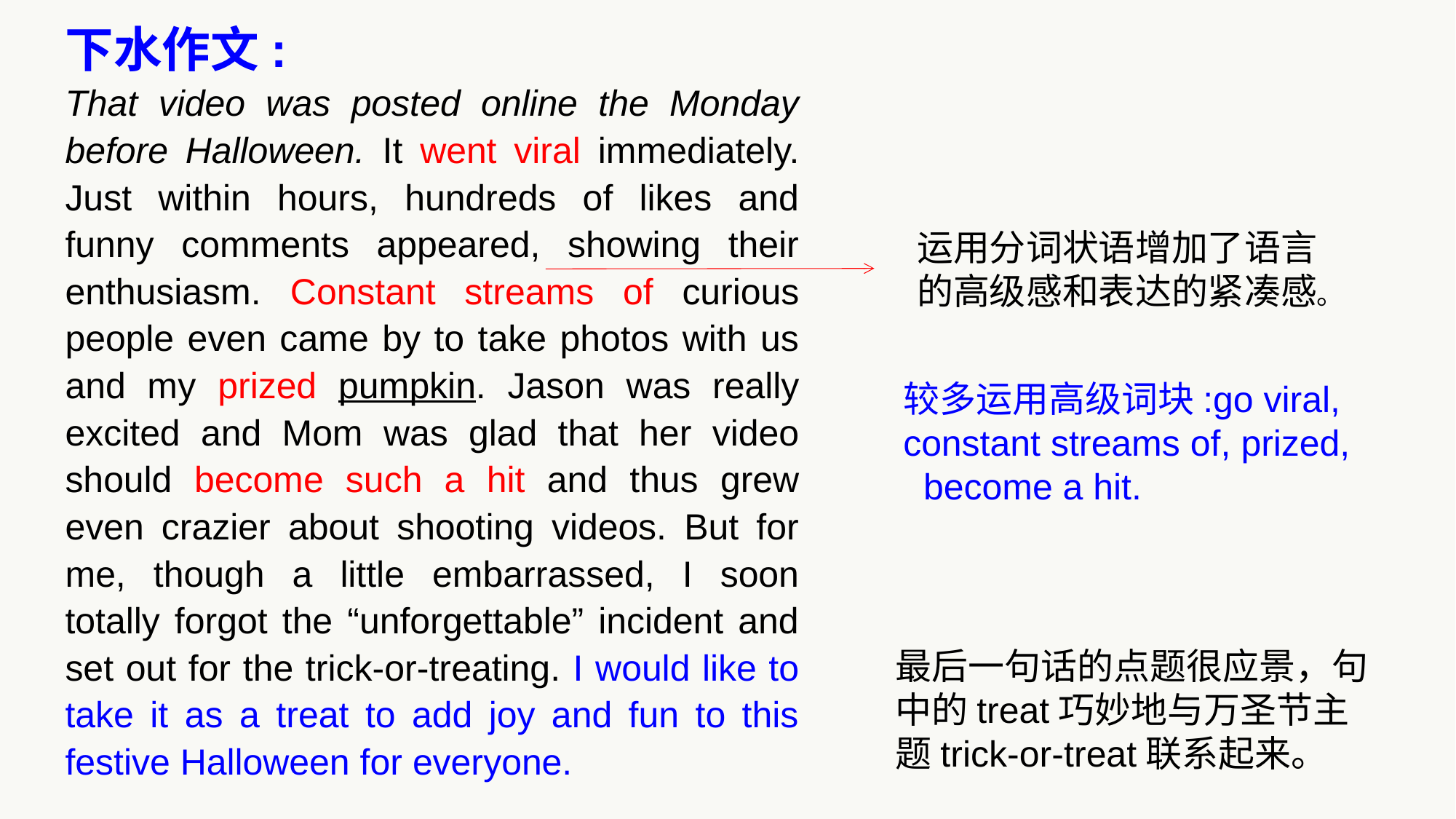

下水作文:
That video was posted online the Monday before Halloween. It went viral immediately. Just within hours, hundreds of likes and funny comments appeared, showing their enthusiasm. Constant streams of curious people even came by to take photos with us and my prized pumpkin. Jason was really excited and Mom was glad that her video should become such a hit and thus grew even crazier about shooting videos. But for me, though a little embarrassed, I soon totally forgot the “unforgettable” incident and set out for the trick-or-treating. I would like to take it as a treat to add joy and fun to this festive Halloween for everyone.
运用分词状语增加了语言的高级感和表达的紧凑感。
较多运用高级词块:go viral, constant streams of, prized,   become a hit.
最后一句话的点题很应景，句中的treat巧妙地与万圣节主题trick-or-treat联系起来。